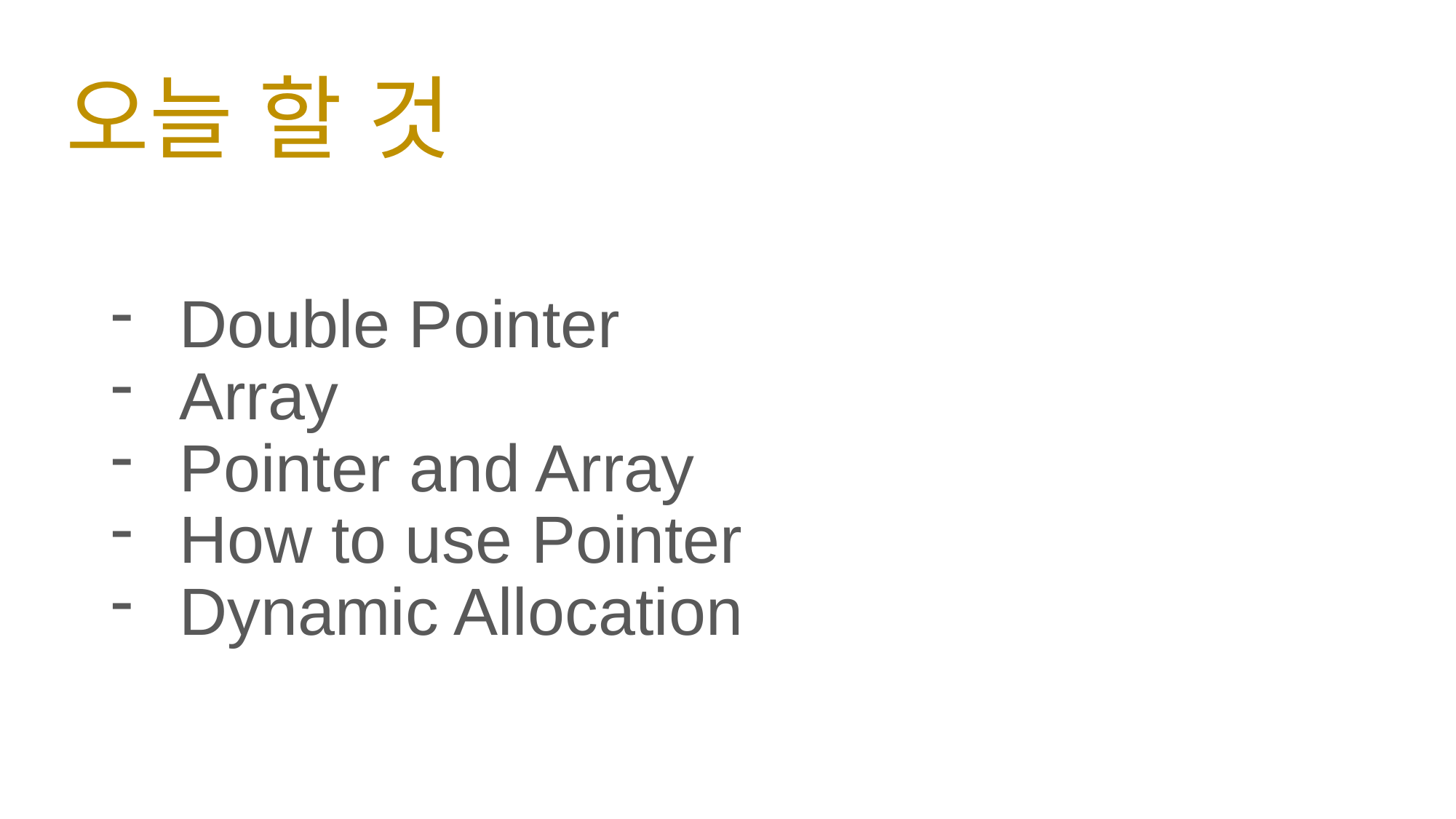

# 오늘 할 것
Double Pointer
Array
Pointer and Array
How to use Pointer
Dynamic Allocation